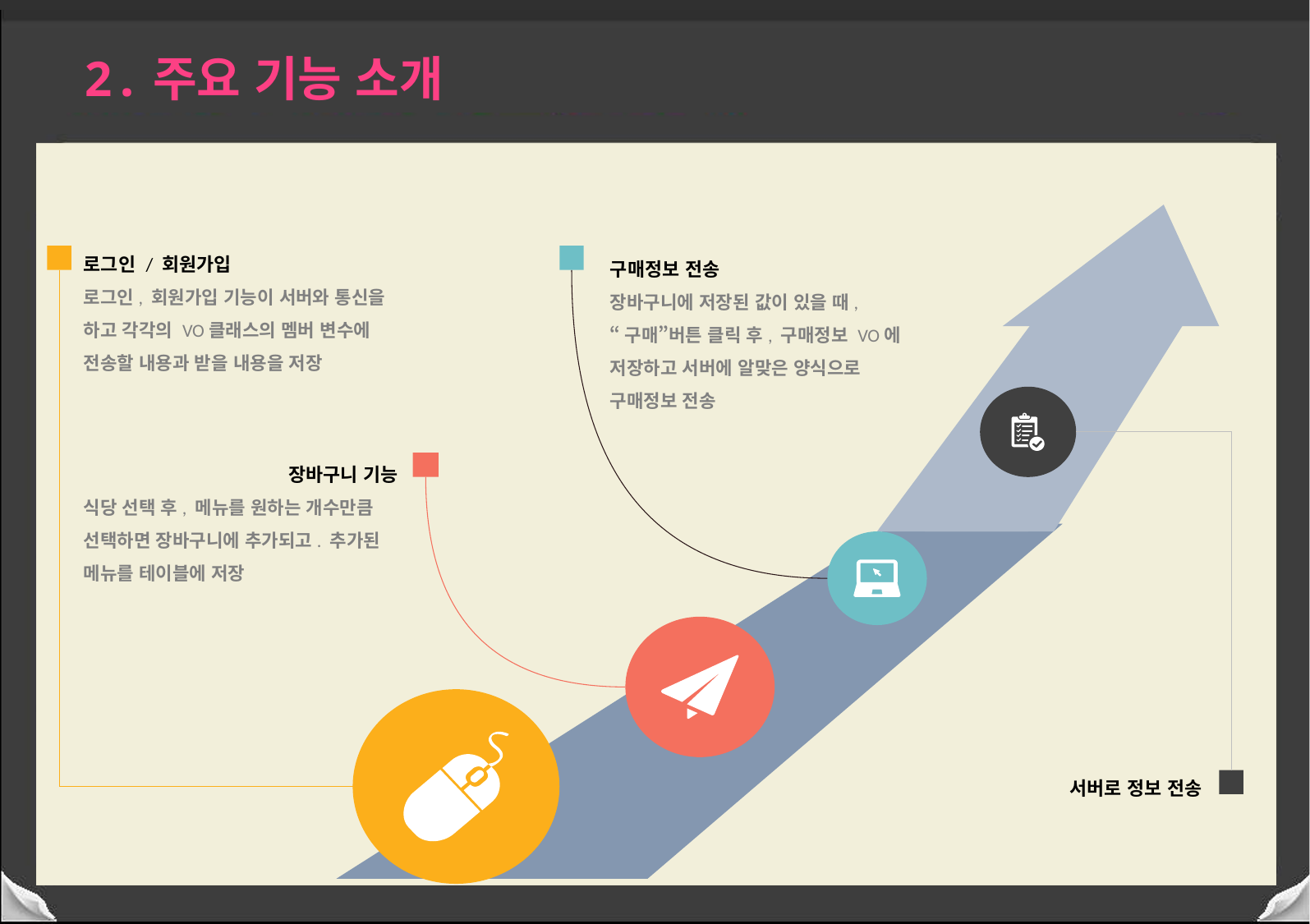

2.주요 기능 소개

로그인 / 회원가입
로그인, 회원가입 기능이 서버와 통신을 하고 각각의 VO클래스의 멤버 변수에 전송할 내용과 받을 내용을 저장

구매정보 전송
장바구니에 저장된 값이 있을 때,
“구매”버튼 클릭 후, 구매정보 VO에
저장하고 서버에 알맞은 양식으로
구매정보 전송

장바구니 기능
식당 선택 후, 메뉴를 원하는 개수만큼 선택하면 장바구니에 추가되고. 추가된 메뉴를 테이블에 저장

서버로 정보 전송